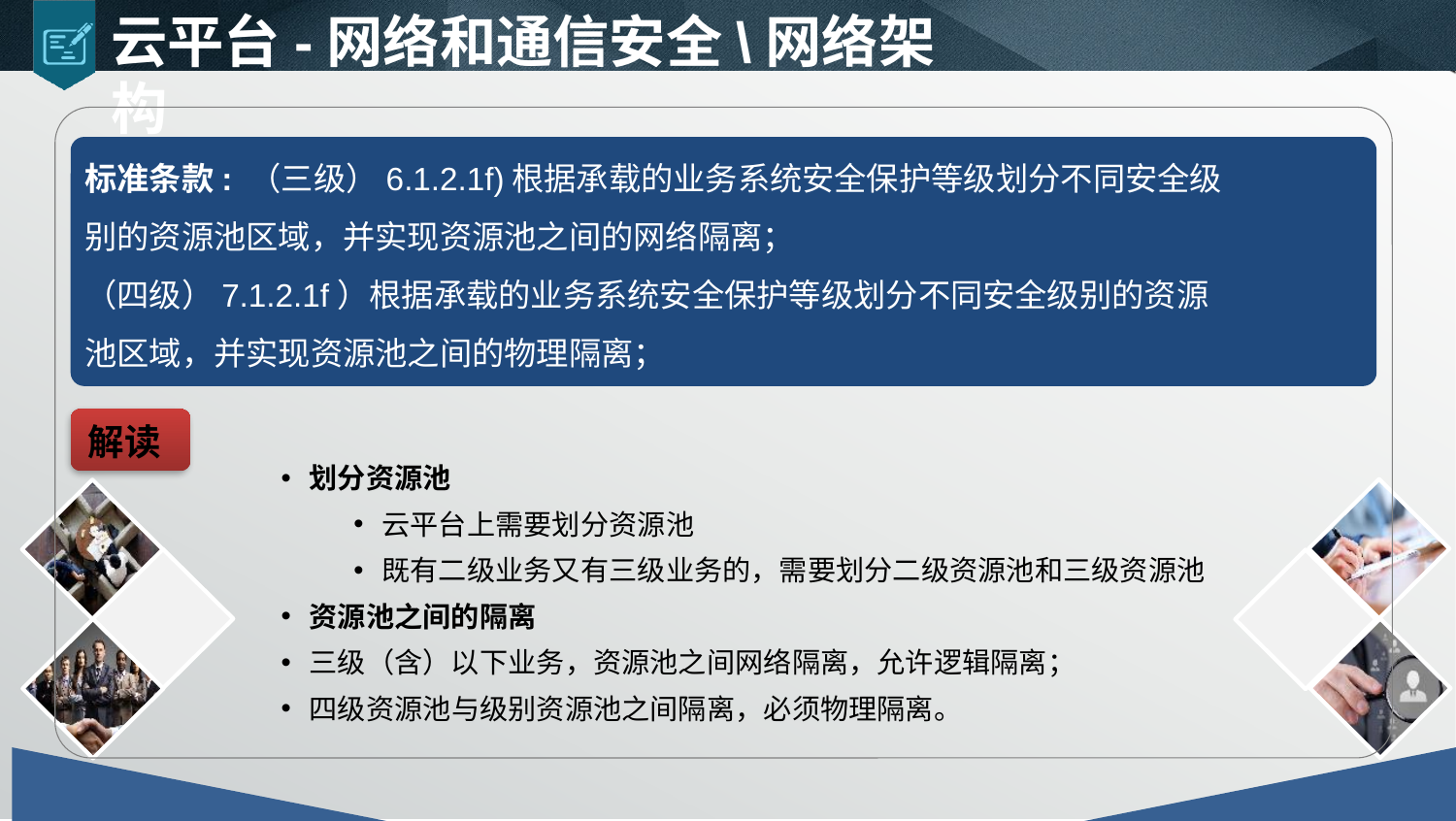

云平台-网络和通信安全\网络架构

标准条款: （三级）6.1.2.1f)根据承载的业务系统安全保护等级划分不同安全级
别的资源池区域，并实现资源池之间的网络隔离；
（四级）7.1.2.1f）根据承载的业务系统安全保护等级划分不同安全级别的资源
池区域，并实现资源池之间的物理隔离；

解读
划分资源池
云平台上需要划分资源池
既有二级业务又有三级业务的，需要划分二级资源池和三级资源池
资源池之间的隔离
三级（含）以下业务，资源池之间网络隔离，允许逻辑隔离；
四级资源池与级别资源池之间隔离，必须物理隔离。